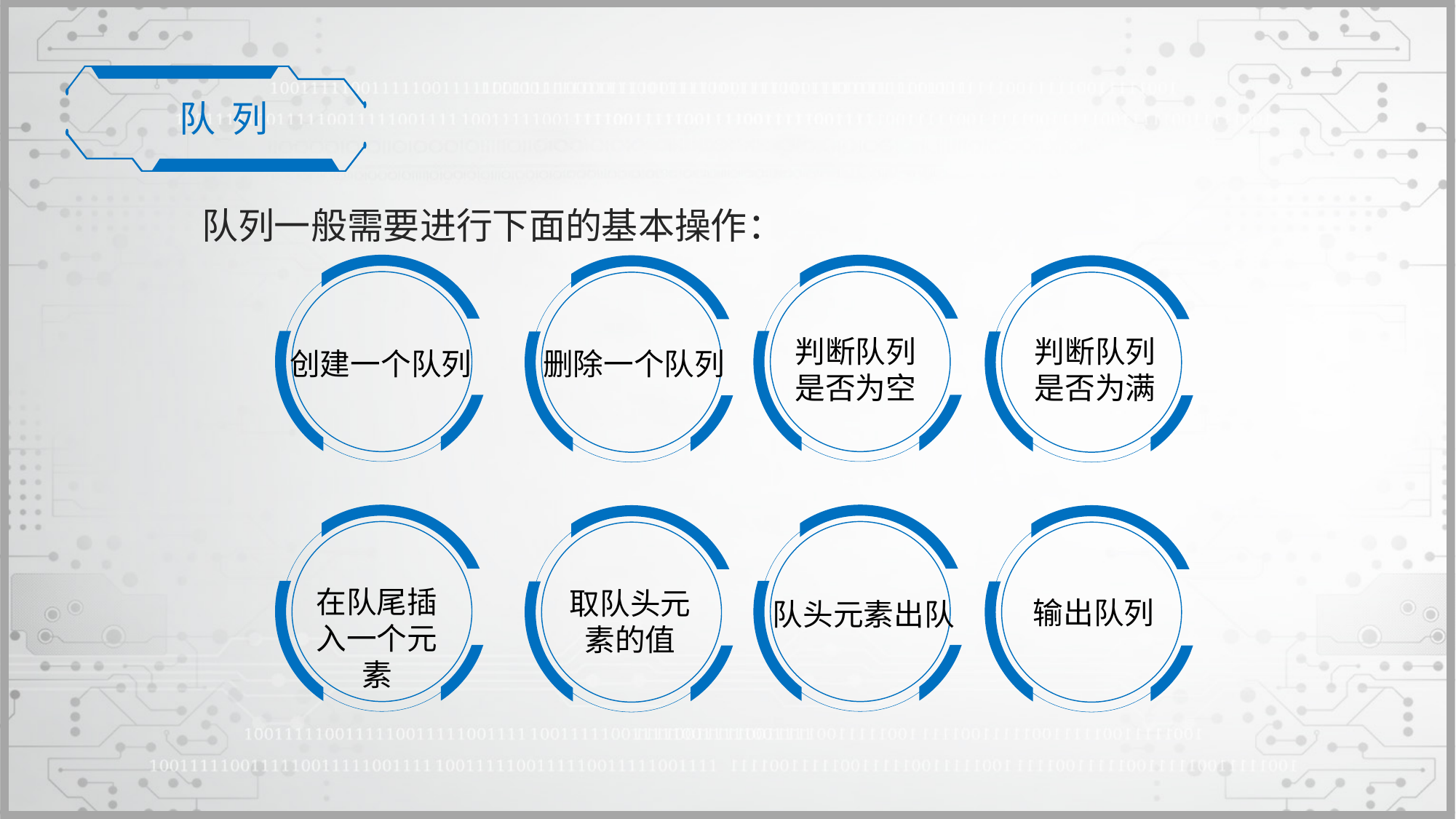

队  列
队列一般需要进行下面的基本操作：

创建一个队列

判断队列是否为空

删除一个队列

判断队列是否为满

在队尾插入一个元素

队头元素出队

取队头元素的值

输出队列